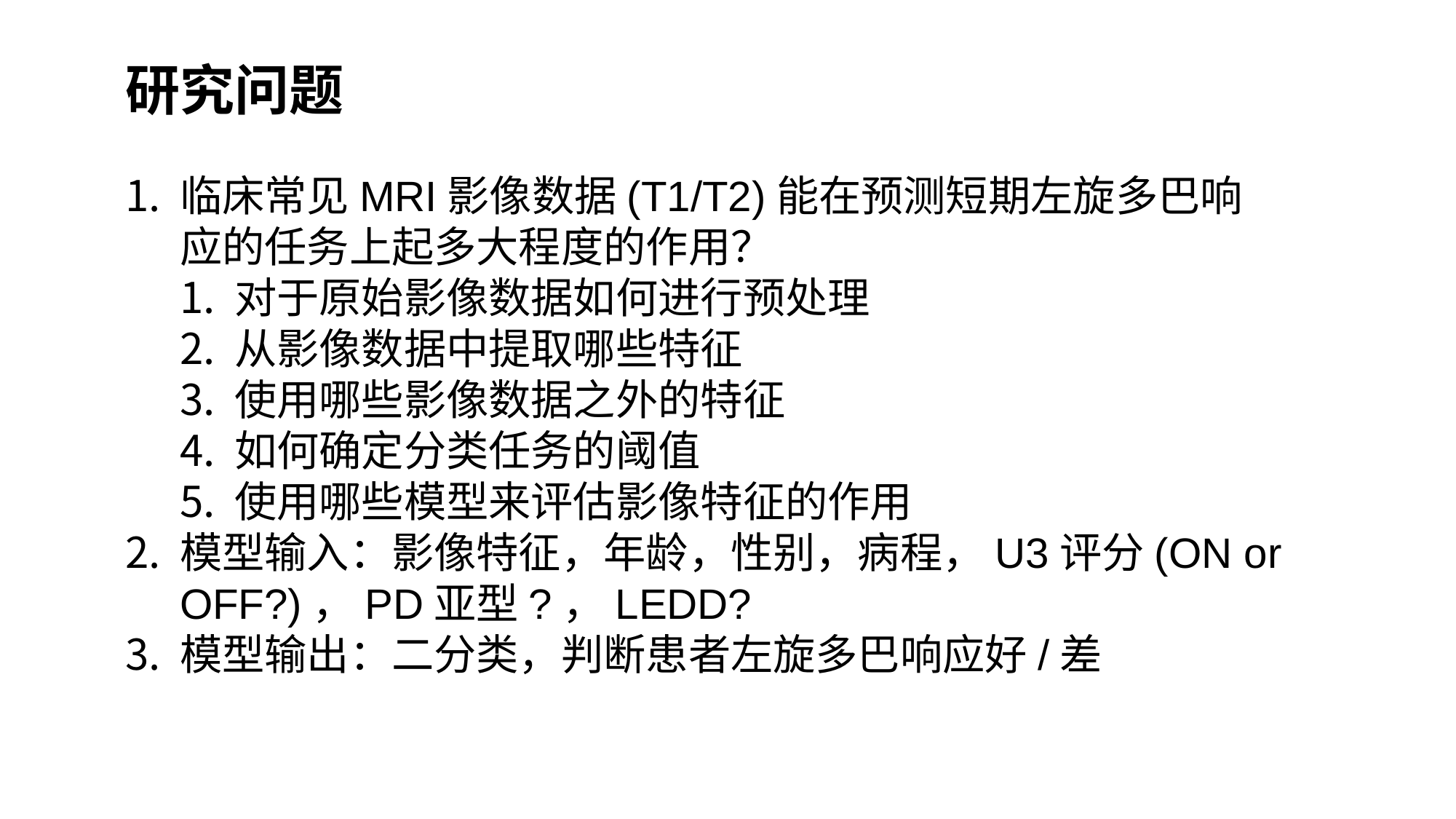

研究问题
临床常见MRI影像数据(T1/T2)能在预测短期左旋多巴响应的任务上起多大程度的作用？
对于原始影像数据如何进行预处理
从影像数据中提取哪些特征
使用哪些影像数据之外的特征
如何确定分类任务的阈值
使用哪些模型来评估影像特征的作用
模型输入：影像特征，年龄，性别，病程，U3评分(ON or OFF?)，PD亚型?，LEDD?
模型输出：二分类，判断患者左旋多巴响应好/差